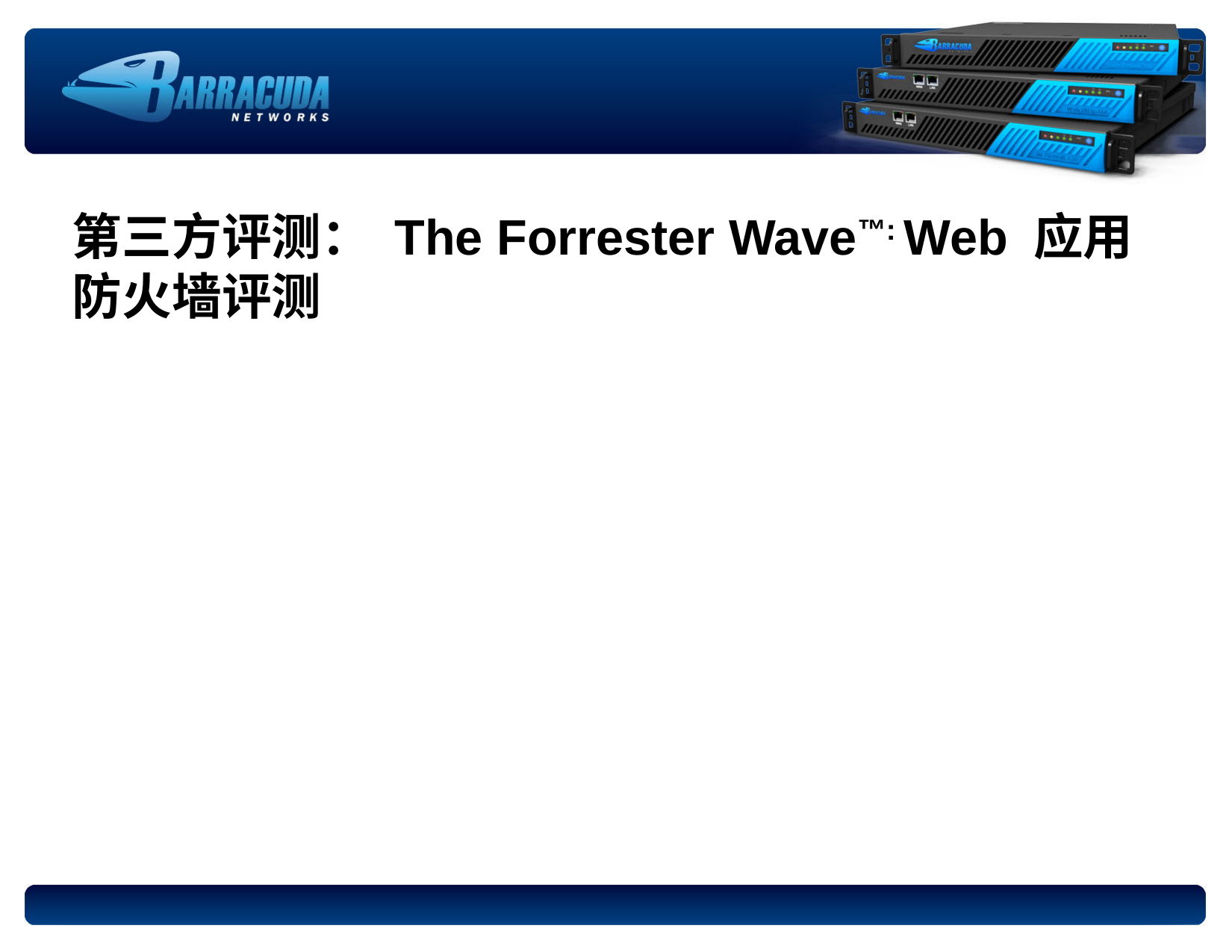

# 第三方评测： The Forrester Wave™: Web 应用防火墙评测